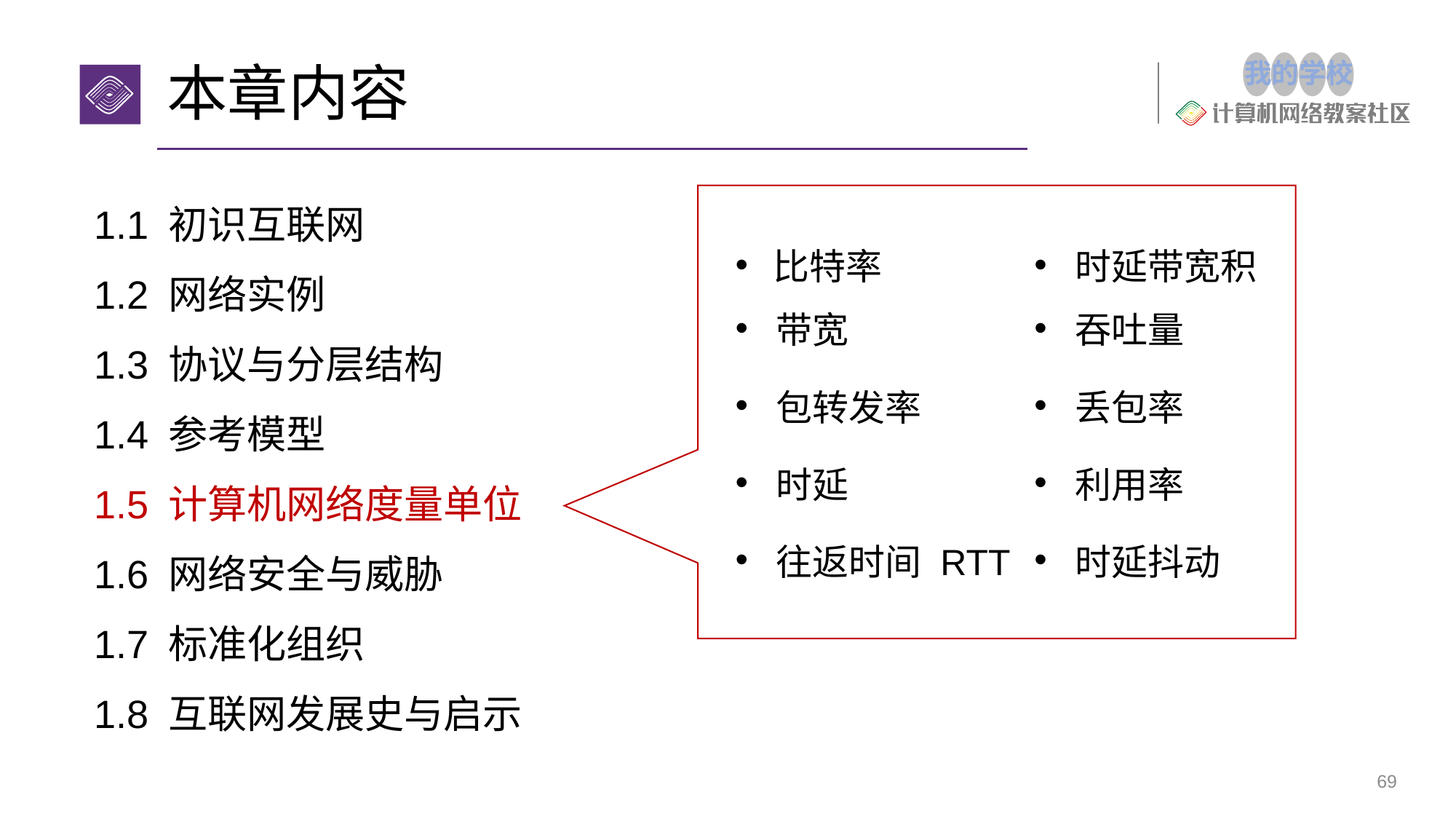

# 本章内容
1.1 初识互联网
1.2 网络实例
1.3 协议与分层结构
1.4 参考模型
1.5 计算机网络度量单位
1.6 网络安全与威胁
1.7 标准化组织
1.8 互联网发展史与启示

| 比特率 | 时延带宽积 |
| --- | --- |
| 带宽 | 吞吐量 |
| 包转发率 | 丢包率 |
| 时延 | 利用率 |
| 往返时间 RTT | 时延抖动 |
69